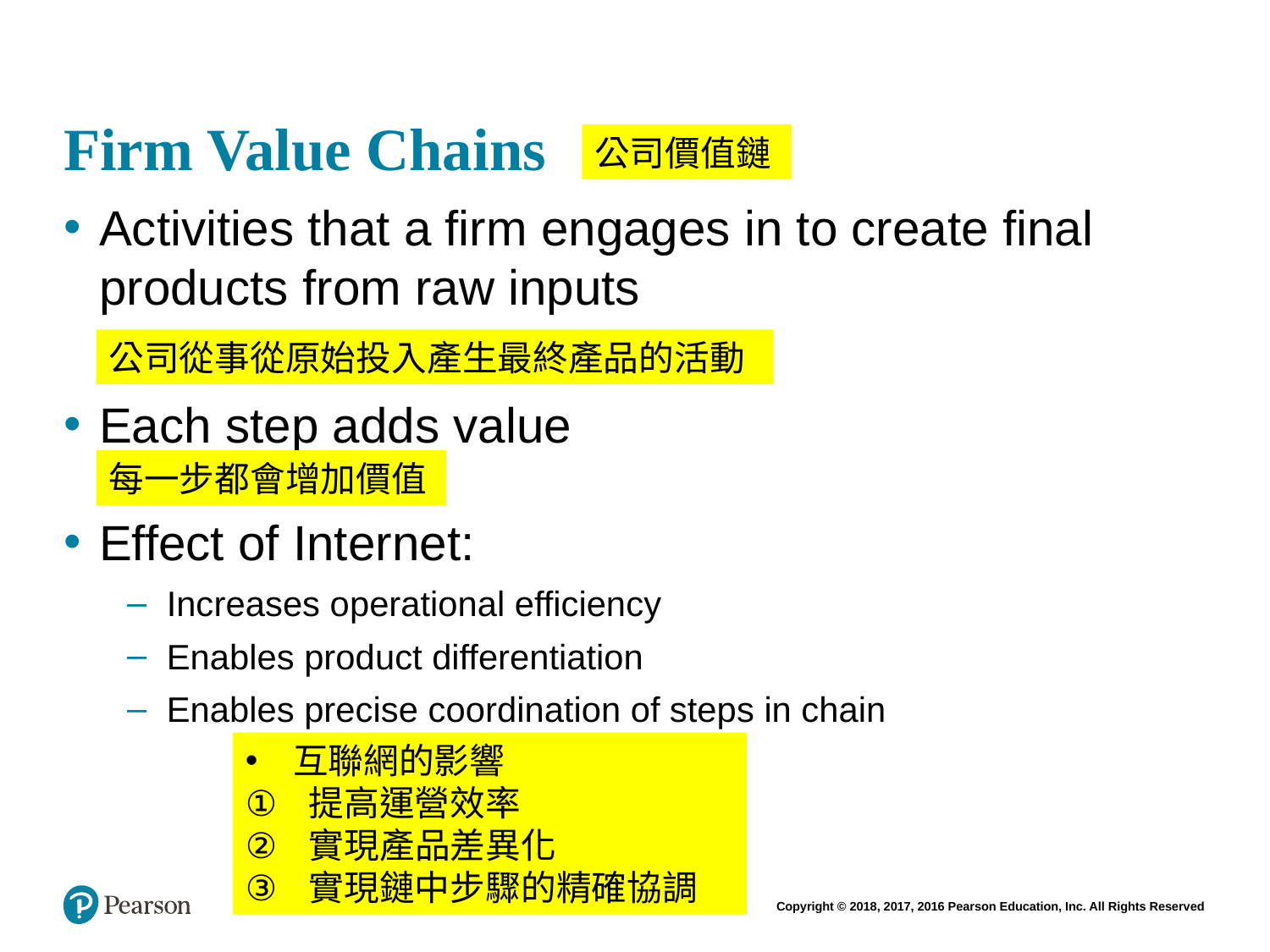

# Firm Value Chains
公司價值鏈
Activities that a firm engages in to create final products from raw inputs
Each step adds value
Effect of Internet:
Increases operational efficiency
Enables product differentiation
Enables precise coordination of steps in chain
公司從事從原始投入產生最終產品的活動
每一步都會增加價值
互聯網的影響
提高運營效率
實現產品差異化
實現鏈中步驟的精確協調